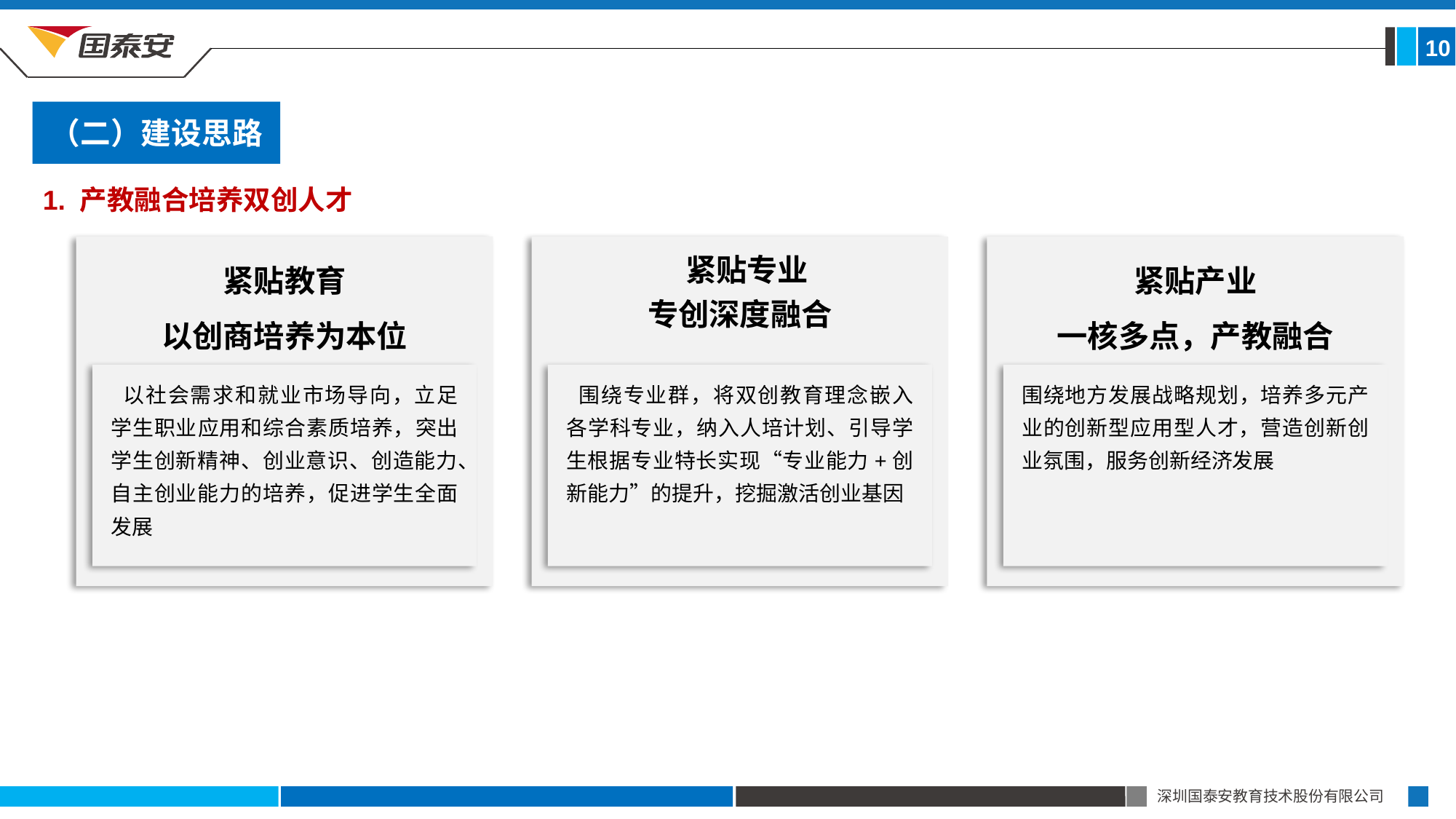

10
（二）建设思路
1. 产教融合培养双创人才
紧贴教育
以创商培养为本位
 紧贴专业
专创深度融合

紧贴产业
一核多点，产教融合
 以社会需求和就业市场导向，立足学生职业应用和综合素质培养，突出学生创新精神、创业意识、创造能力、自主创业能力的培养，促进学生全面发展
 围绕专业群，将双创教育理念嵌入各学科专业，纳入人培计划、引导学生根据专业特长实现“专业能力+创新能力”的提升，挖掘激活创业基因
围绕地方发展战略规划，培养多元产业的创新型应用型人才，营造创新创业氛围，服务创新经济发展